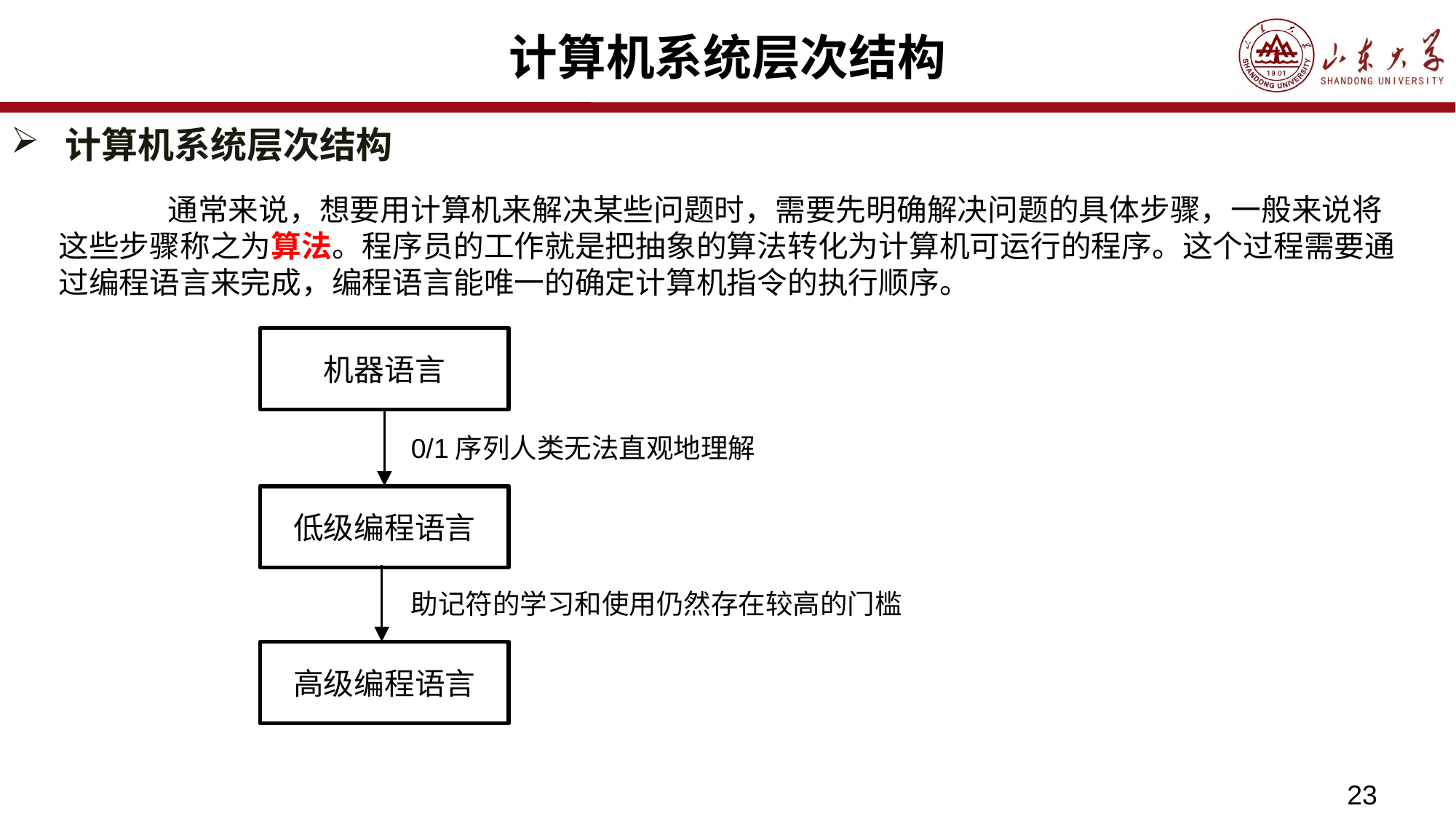

# 计算机系统层次结构
计算机系统层次结构

	通常来说，想要用计算机来解决某些问题时，需要先明确解决问题的具体步骤，一般来说将这些步骤称之为算法。程序员的工作就是把抽象的算法转化为计算机可运行的程序。这个过程需要通过编程语言来完成，编程语言能唯一的确定计算机指令的执行顺序。
机器语言
0/1序列人类无法直观地理解
低级编程语言
助记符的学习和使用仍然存在较高的门槛
高级编程语言
23